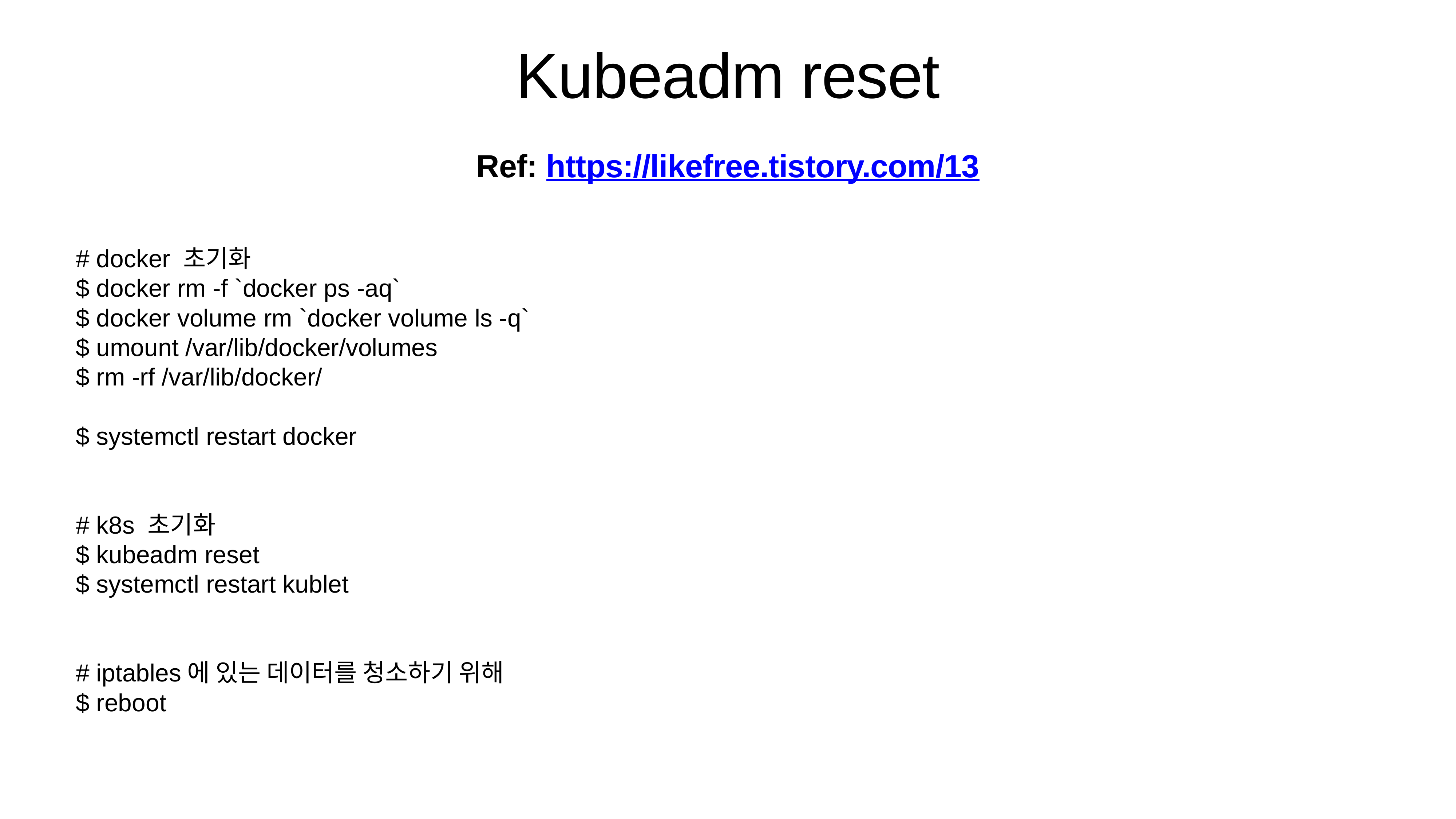

# Kubeadm reset
Ref: https://likefree.tistory.com/13
# docker 초기화
$ docker rm -f `docker ps -aq`
$ docker volume rm `docker volume ls -q`
$ umount /var/lib/docker/volumes
$ rm -rf /var/lib/docker/

$ systemctl restart docker

# k8s 초기화
$ kubeadm reset
$ systemctl restart kublet

# iptables에 있는 데이터를 청소하기 위해
$ reboot